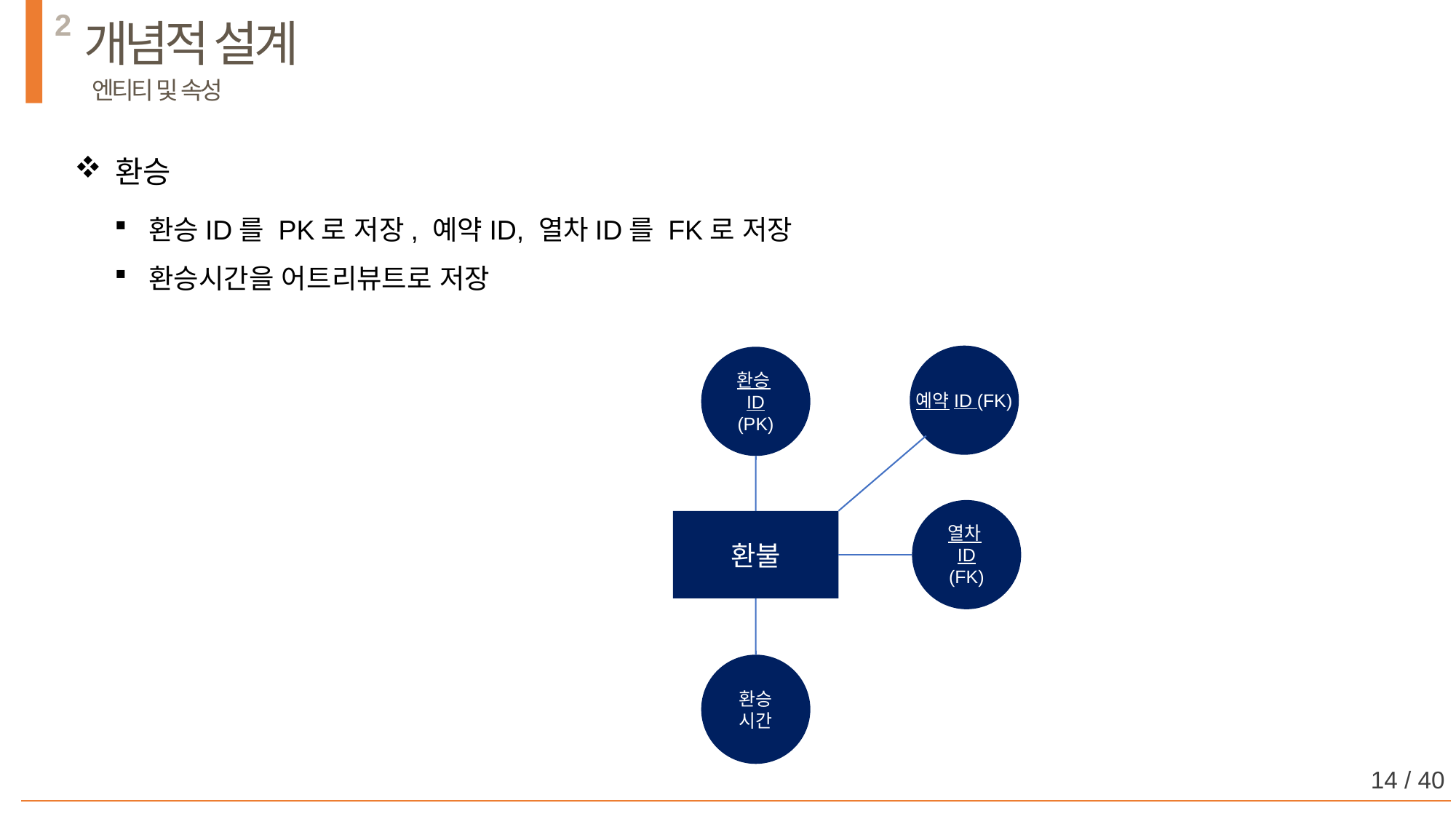

2
개념적 설계
 엔티티 및 속성

환승
환승ID를 PK로 저장, 예약ID, 열차ID를 FK로 저장
환승시간을 어트리뷰트로 저장
예약ID (FK)
환승ID (PK)
열차ID
(FK)
환불
환승
시간